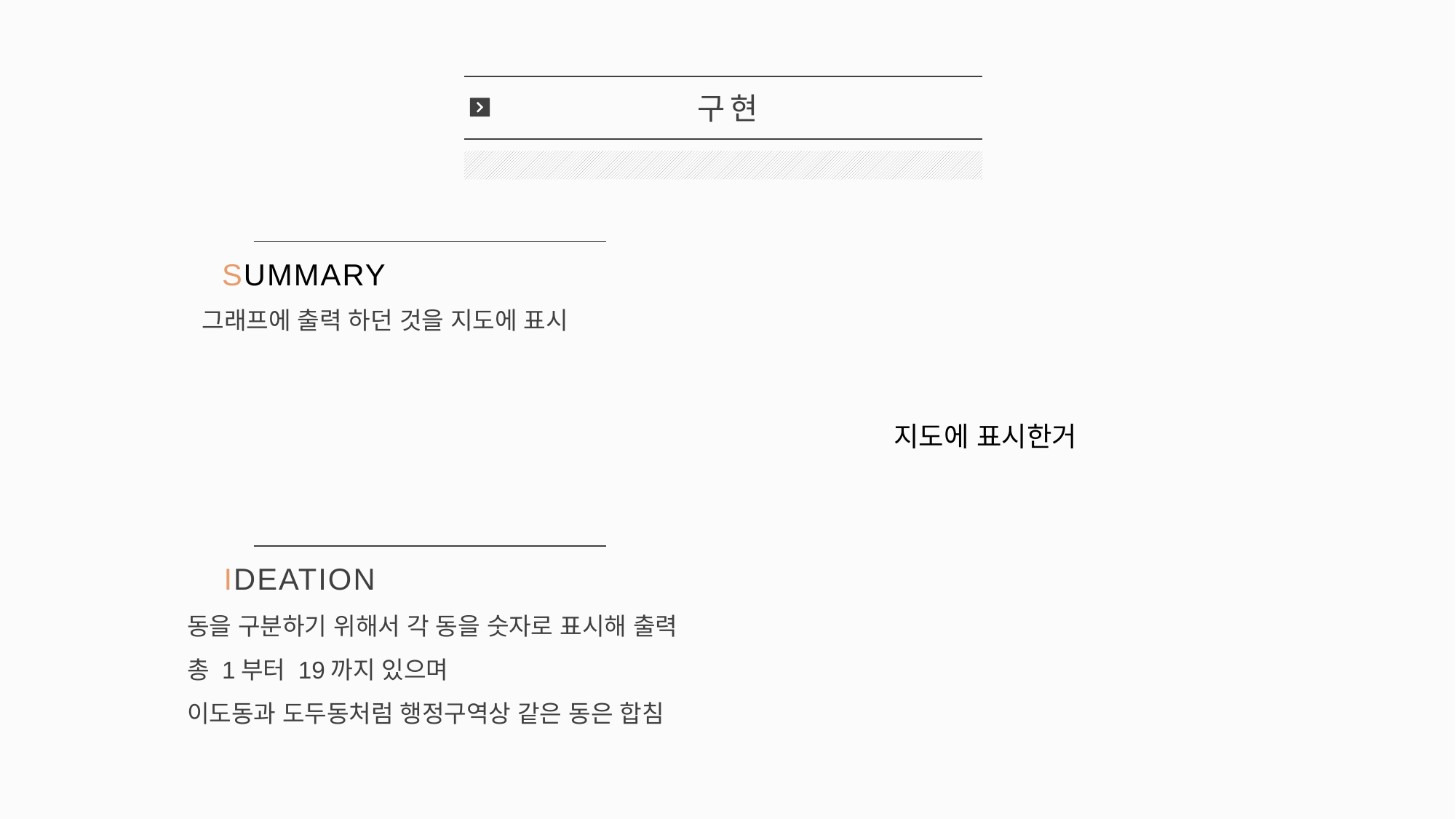

구현

SUMMARY
그래프에 출력 하던 것을 지도에 표시

지도에 표시한거
IDEATION
동을 구분하기 위해서 각 동을 숫자로 표시해 출력
총 1부터 19까지 있으며
이도동과 도두동처럼 행정구역상 같은 동은 합침